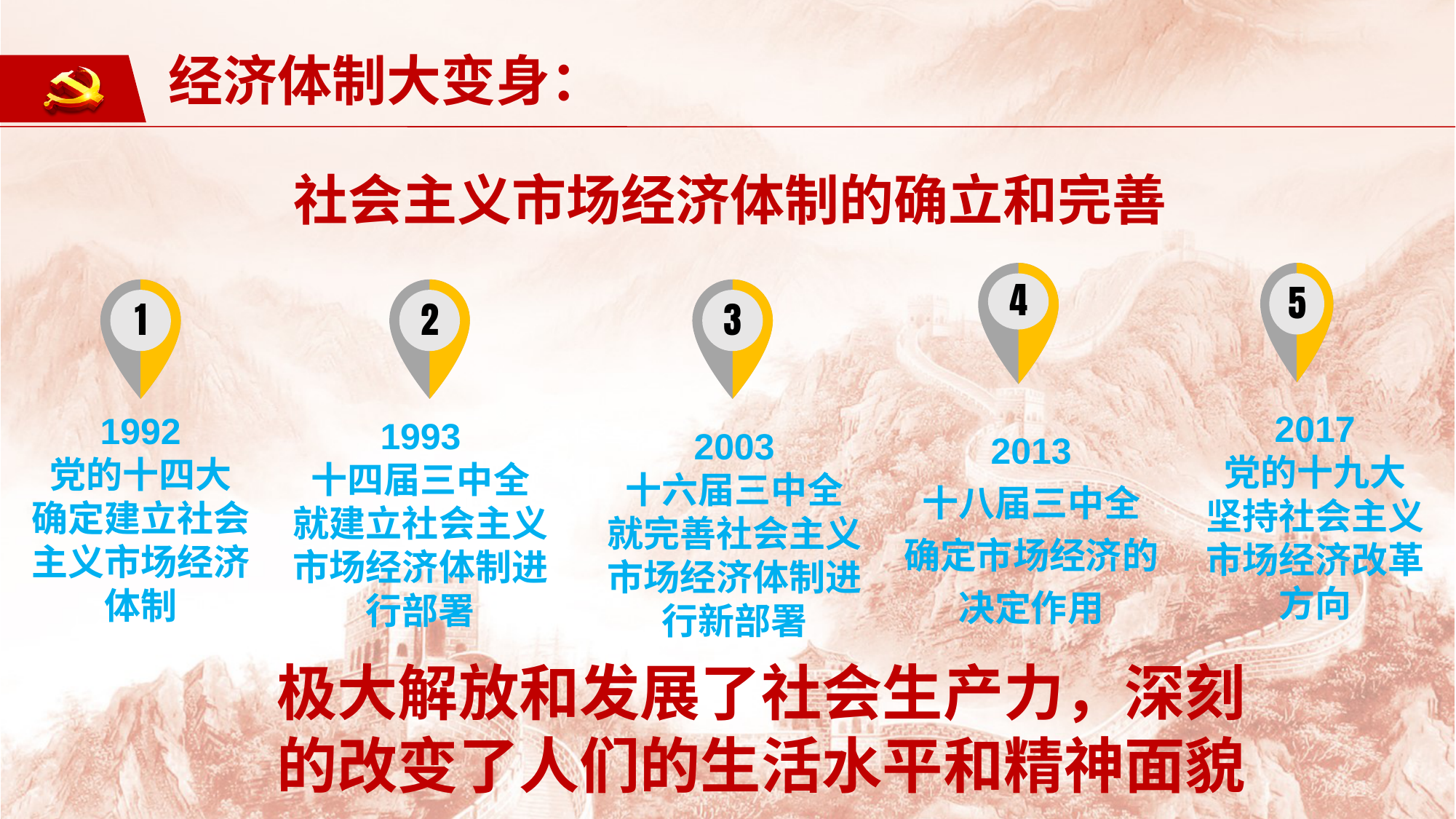

经济体制大变身：
社会主义市场经济体制的确立和完善

4
2013
十八届三中全
确定市场经济的决定作用

5
2017
党的十九大
坚持社会主义市场经济改革方向

1
1992
党的十四大
确定建立社会主义市场经济体制

2
1993
十四届三中全
就建立社会主义市场经济体制进行部署

3
2003
十六届三中全
就完善社会主义市场经济体制进行新部署
极大解放和发展了社会生产力，深刻的改变了人们的生活水平和精神面貌